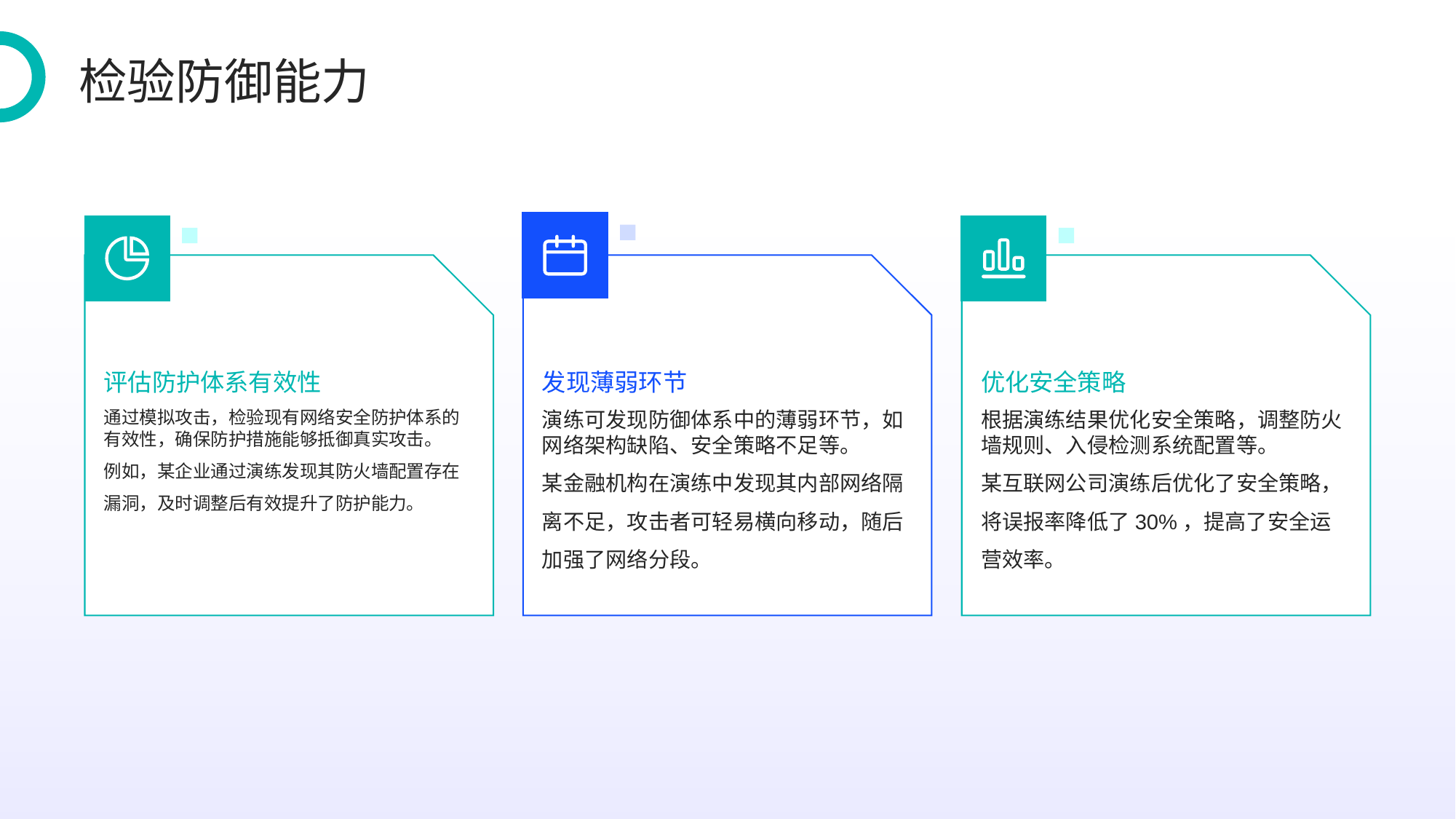

检验防御能力

评估防护体系有效性
发现薄弱环节
优化安全策略
通过模拟攻击，检验现有网络安全防护体系的有效性，确保防护措施能够抵御真实攻击。
例如，某企业通过演练发现其防火墙配置存在漏洞，及时调整后有效提升了防护能力。
演练可发现防御体系中的薄弱环节，如网络架构缺陷、安全策略不足等。
某金融机构在演练中发现其内部网络隔离不足，攻击者可轻易横向移动，随后加强了网络分段。
根据演练结果优化安全策略，调整防火墙规则、入侵检测系统配置等。
某互联网公司演练后优化了安全策略，将误报率降低了30%，提高了安全运营效率。